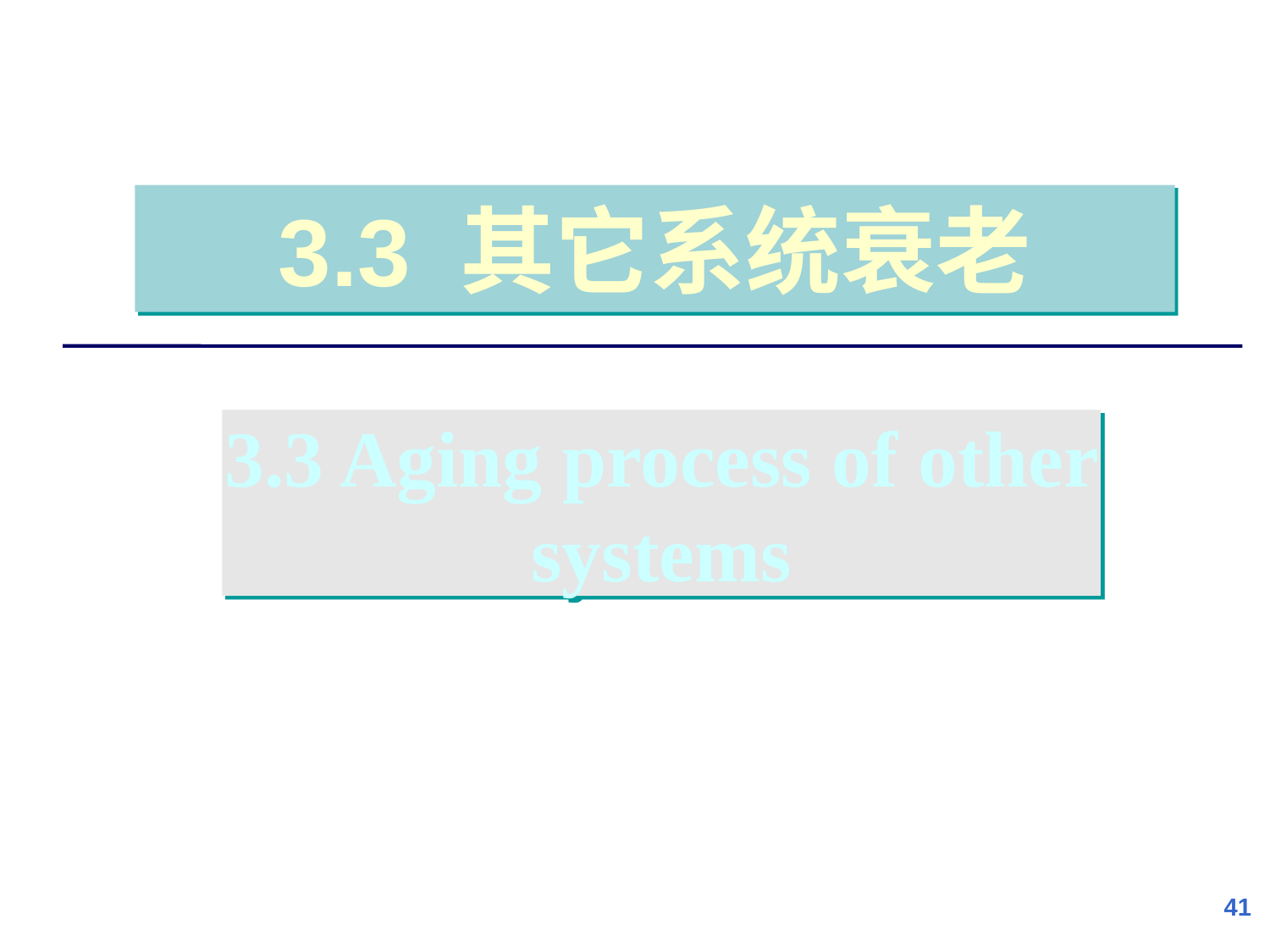

3.3 其它系统衰老

3.3 Aging process of other systems
41